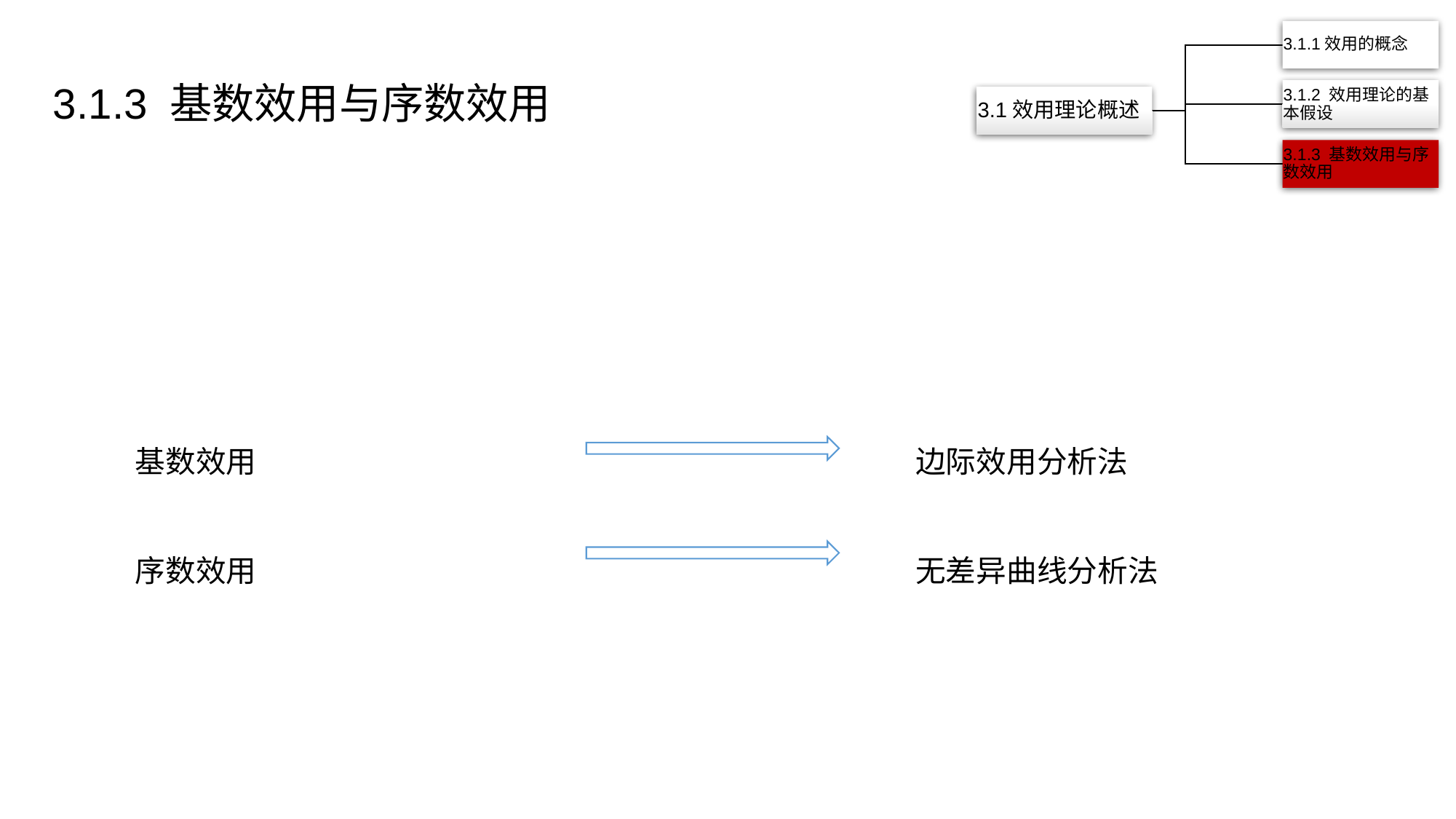

3.1效用理论概述
3.1.1效用的概念
3.1.2 效用理论的基本假设
3.1.3 基数效用与序数效用
3.1.3 基数效用与序数效用
基数效用

序数效用
边际效用分析法

无差异曲线分析法